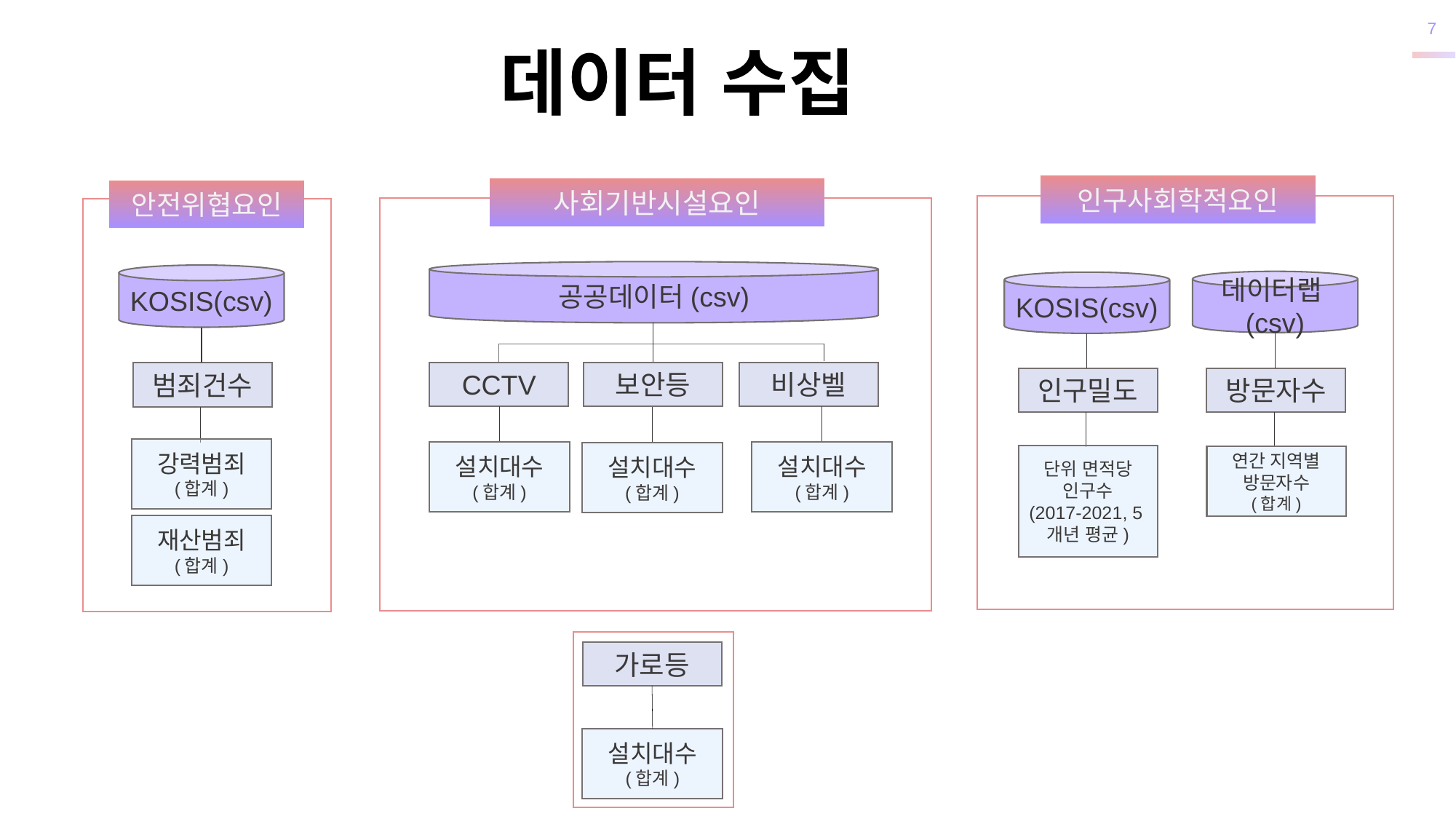

데이터 수집
인구사회학적요인
사회기반시설요인
안전위협요인

공공데이터(csv)
비상벨
CCTV
보안등
KOSIS(csv)
범죄건수
데이터랩(csv)
방문자수
KOSIS(csv)
인구밀도
설치대수
(합계)
설치대수
(합계)
설치대수
(합계)
강력범죄
(합계)
단위 면적당 인구수
(2017-2021, 5개년 평균)
연간 지역별 방문자수
(합계)
재산범죄
(합계)

가로등
설치대수
(합계)